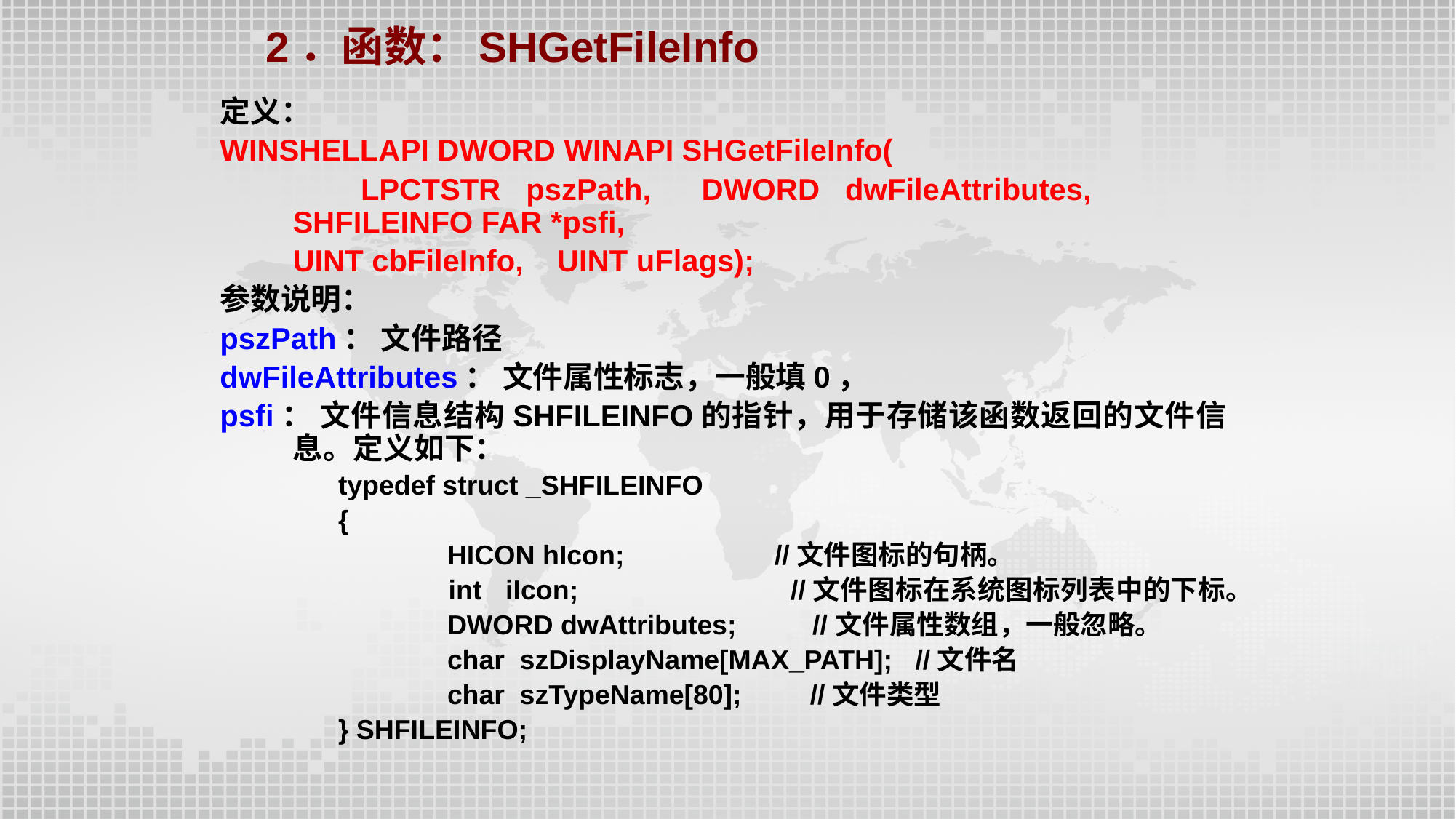

2．函数：SHGetFileInfo
定义：
WINSHELLAPI DWORD WINAPI SHGetFileInfo(
    	LPCTSTR pszPath,  DWORD dwFileAttributes,  	SHFILEINFO FAR *psfi,
    	UINT cbFileInfo,    UINT uFlags);
参数说明：
pszPath： 文件路径
dwFileAttributes： 文件属性标志，一般填0，
psfi： 文件信息结构SHFILEINFO的指针，用于存储该函数返回的文件信息。定义如下：
	typedef struct _SHFILEINFO
	{
		HICON hIcon;                 	//文件图标的句柄。
    		int   iIcon;                    	 //文件图标在系统图标列表中的下标。
 		DWORD dwAttributes;          //文件属性数组，一般忽略。
   		char  szDisplayName[MAX_PATH];   //文件名
    		char  szTypeName[80];         //文件类型
	} SHFILEINFO;